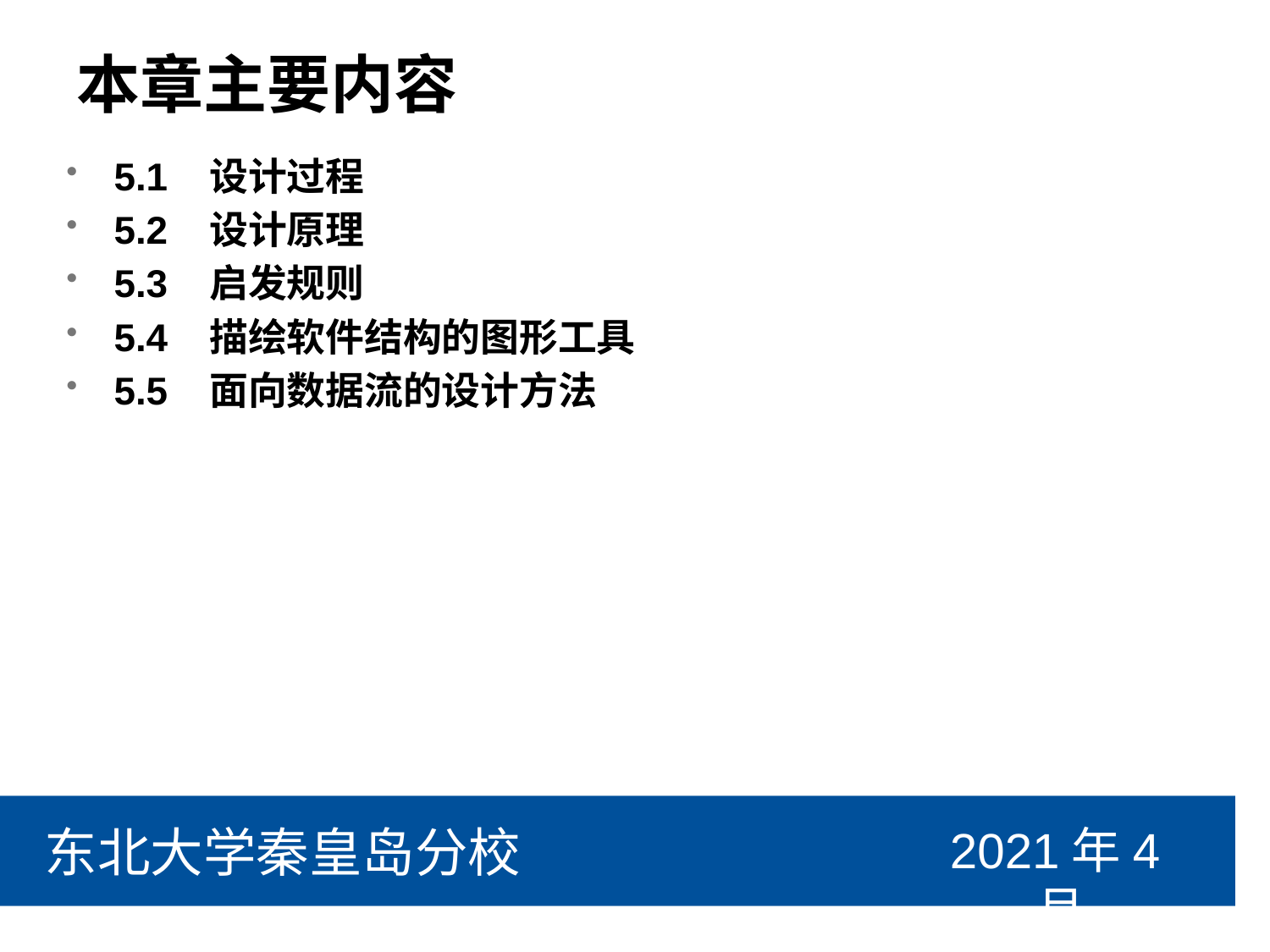

# 本章主要内容
5.1   设计过程
5.2   设计原理
5.3   启发规则
5.4   描绘软件结构的图形工具
5.5   面向数据流的设计方法